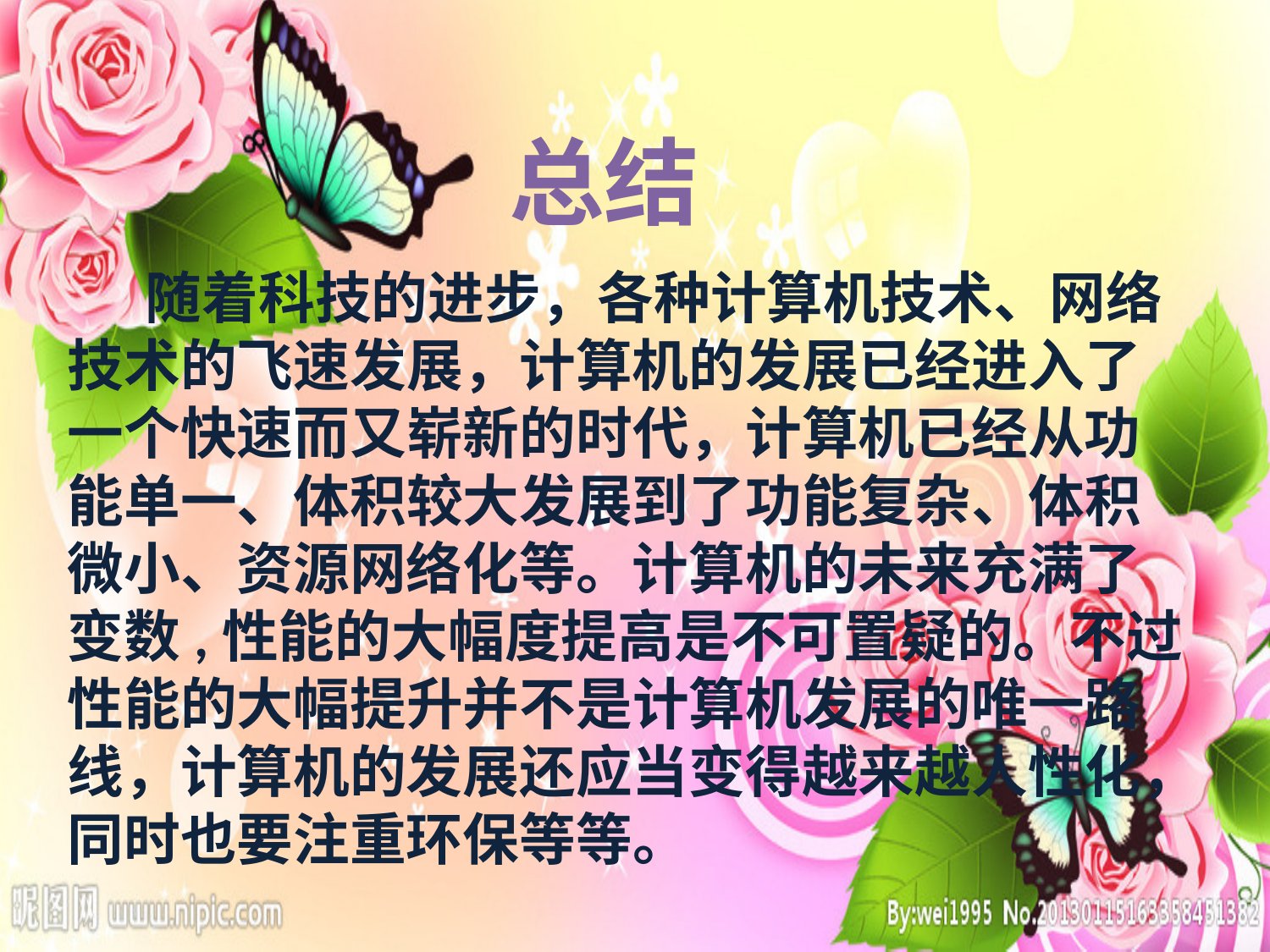

总结
     随着科技的进步，各种计算机技术、网络技术的飞速发展，计算机的发展已经进入了一个快速而又崭新的时代，计算机已经从功能单一、体积较大发展到了功能复杂、体积微小、资源网络化等。计算机的未来充满了变数,性能的大幅度提高是不可置疑的。不过性能的大幅提升并不是计算机发展的唯一路线，计算机的发展还应当变得越来越人性化，同时也要注重环保等等。